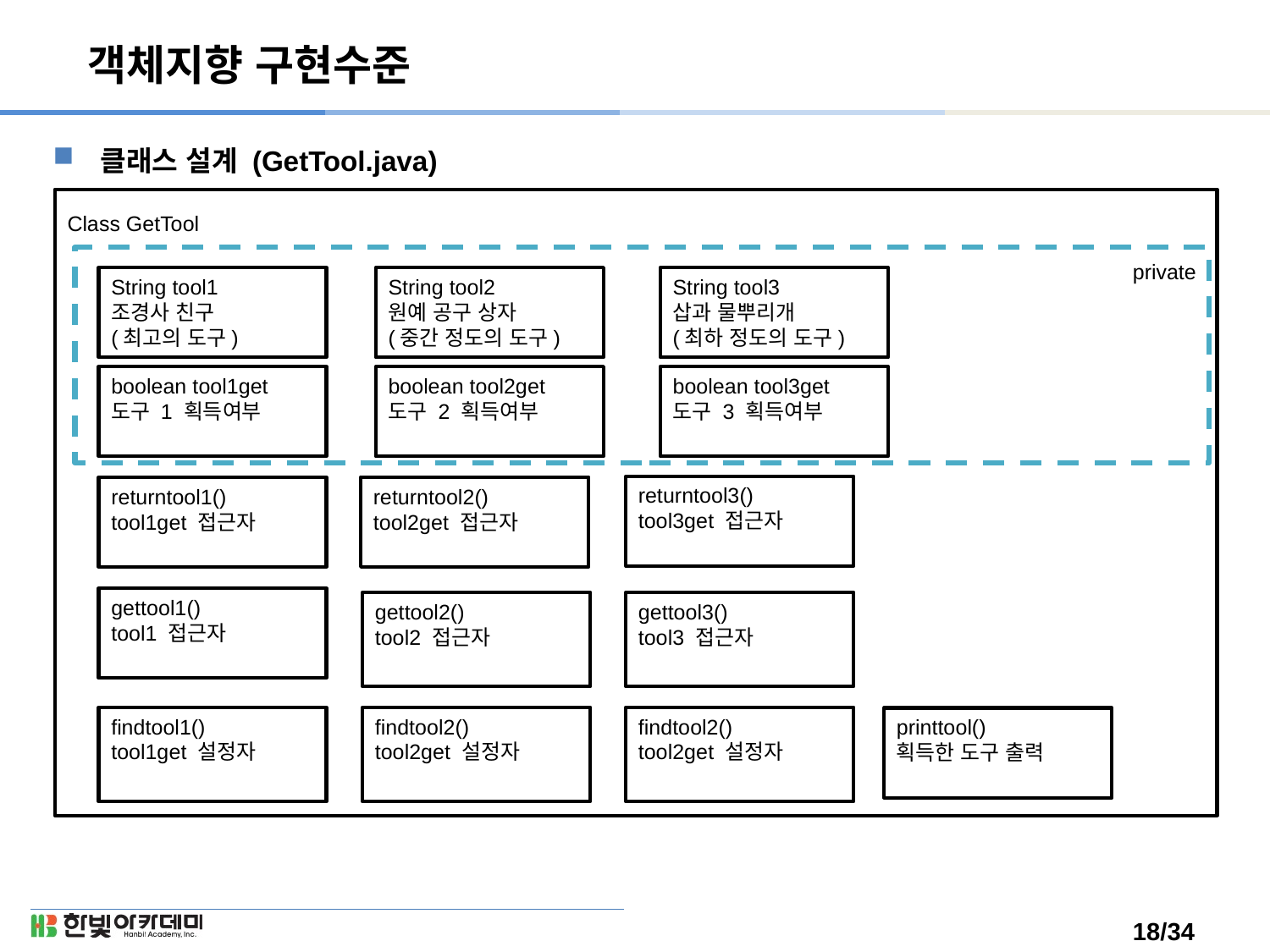

# 객체지향 구현수준
클래스 설계 (GetTool.java)

Class GetTool

private

String tool1
조경사 친구
(최고의 도구)

String tool2
원예 공구 상자
(중간 정도의 도구)

String tool3
삽과 물뿌리개
(최하 정도의 도구)

boolean tool1get
도구 1 획득여부

boolean tool2get
도구 2 획득여부

boolean tool3get
도구 3 획득여부
returntool3()
tool3get 접근자

returntool1()
tool1get 접근자
returntool2()
tool2get 접근자

gettool1()
tool1 접근자

gettool2()
tool2 접근자

gettool3()
tool3 접근자

findtool1()
tool1get 설정자

findtool2()
tool2get 설정자

findtool2()
tool2get 설정자
printtool()
획득한 도구 출력